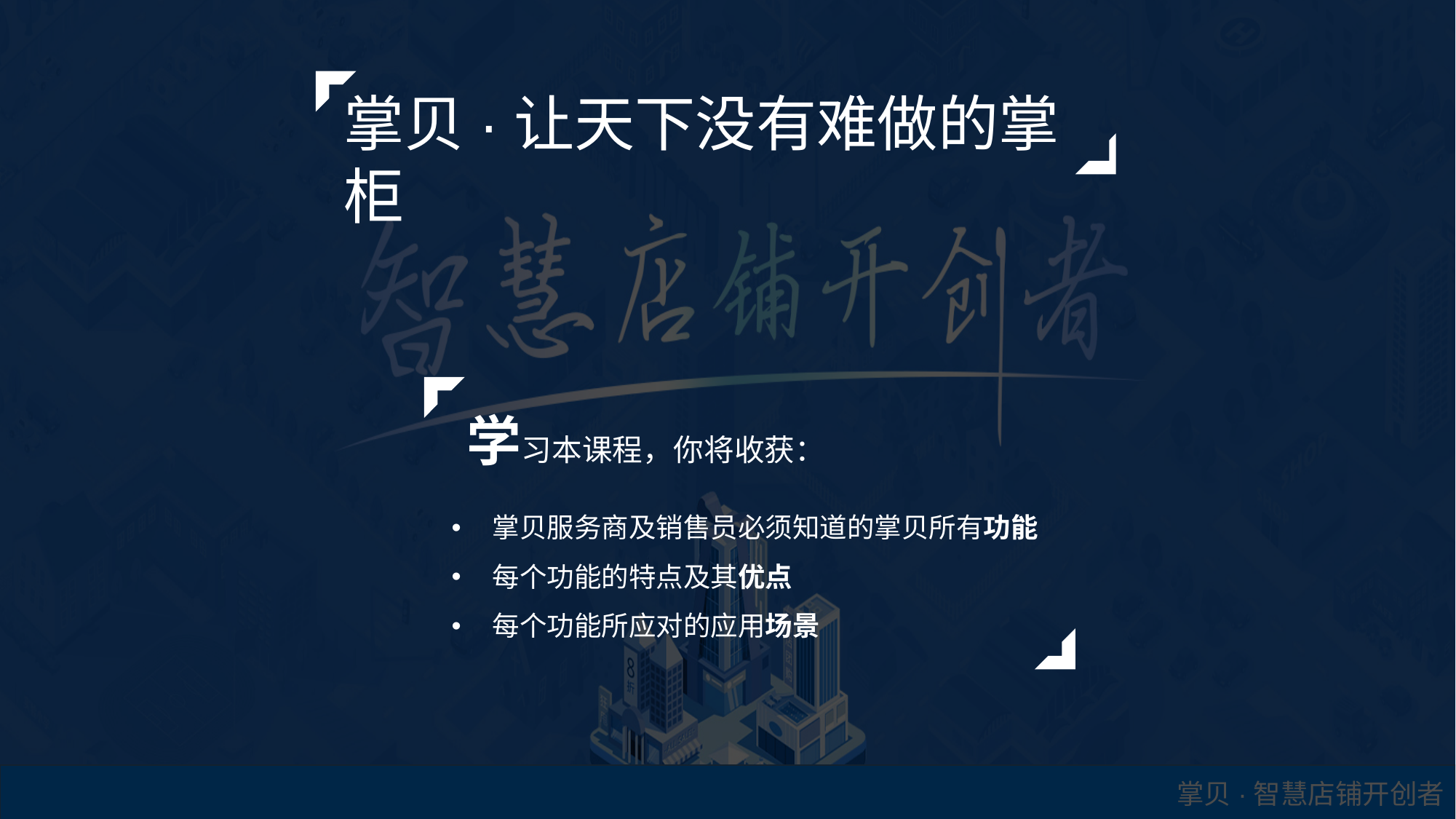

掌贝·让天下没有难做的掌柜

学习本课程，你将收获：
掌贝服务商及销售员必须知道的掌贝所有功能
每个功能的特点及其优点
每个功能所应对的应用场景